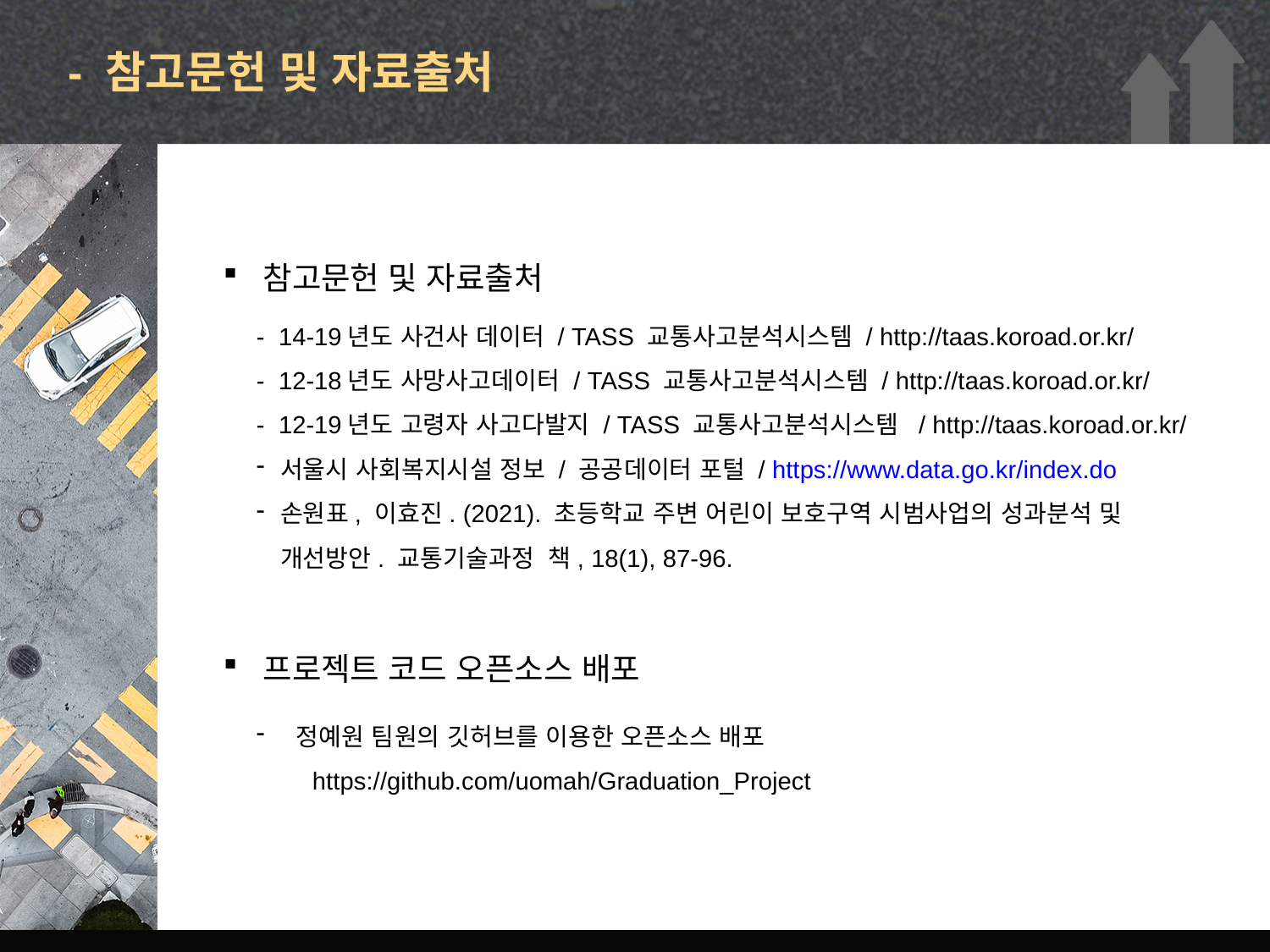

# - 참고문헌 및 자료출처
참고문헌 및 자료출처

-  14-19년도 사건사 데이터 / TASS 교통사고분석시스템 / http://taas.koroad.or.kr/
-  12-18년도 사망사고데이터 / TASS 교통사고분석시스템 / http://taas.koroad.or.kr/
-  12-19년도 고령자 사고다발지 / TASS 교통사고분석시스템  / http://taas.koroad.or.kr/
서울시 사회복지시설 정보 / 공공데이터 포털 / https://www.data.go.kr/index.do
손원표, 이효진. (2021). 초등학교 주변 어린이 보호구역 시범사업의 성과분석 및 개선방안. 교통기술과정  책, 18(1), 87-96.

프로젝트 코드 오픈소스 배포
정예원 팀원의 깃허브를 이용한 오픈소스 배포
        https://github.com/uomah/Graduation_Project